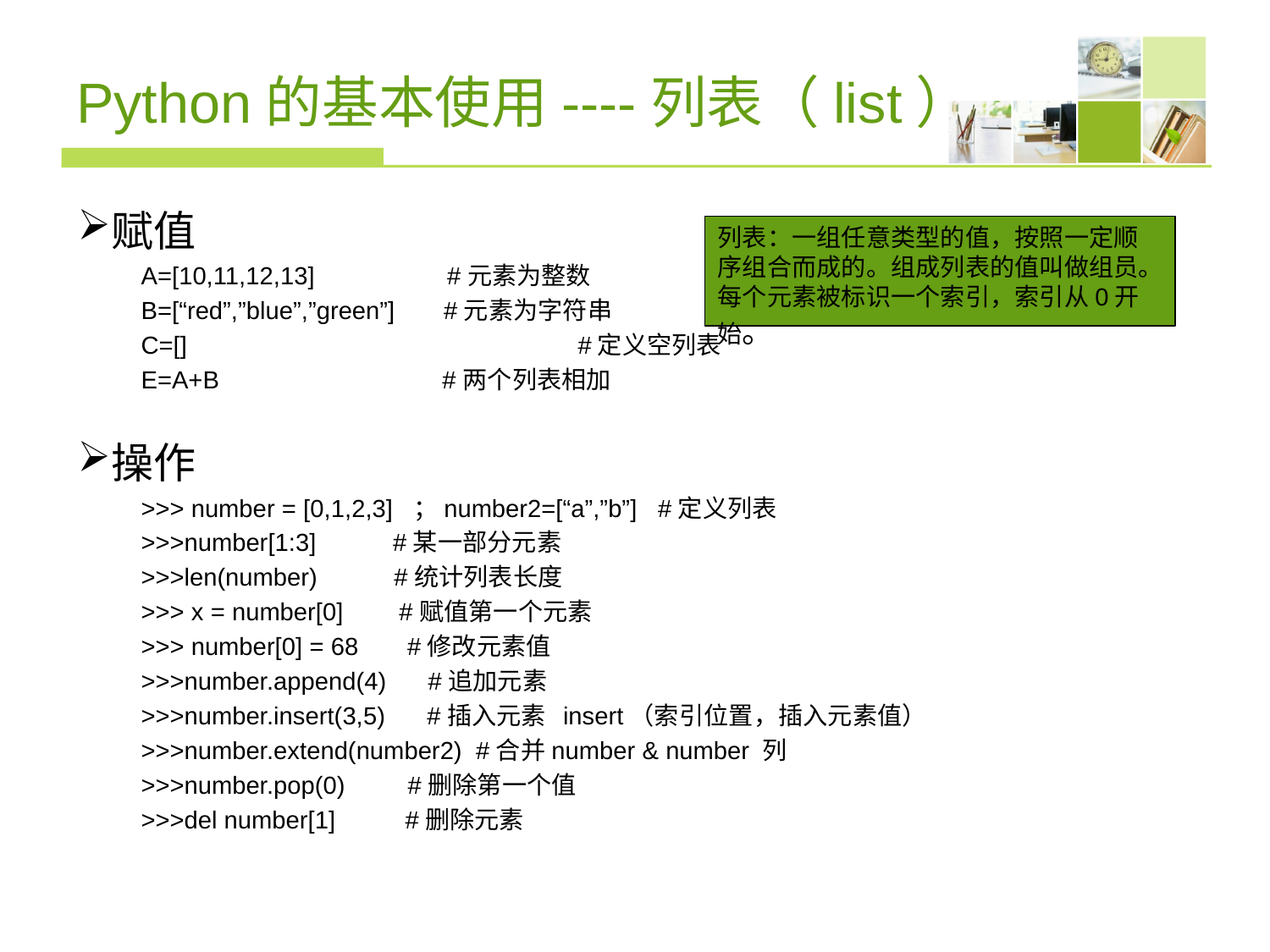

# Python的基本使用----列表（list）
赋值
A=[10,11,12,13]                   #元素为整数
B=[“red”,”blue”,”green”]       #元素为字符串
C=[]			        #定义空列表
E=A+B                                #两个列表相加

操作
>>> number = [0,1,2,3]  ；number2=[“a”,”b”]   #定义列表
>>>number[1:3]           #某一部分元素
>>>len(number)           #统计列表长度
>>> x = number[0]        #赋值第一个元素
>>> number[0] = 68       #修改元素值
>>>number.append(4)      #追加元素
>>>number.insert(3,5)      #插入元素  insert（索引位置，插入元素值）
>>>number.extend(number2)  #合并number & number 列
>>>number.pop(0)         #删除第一个值
>>>del number[1]          #删除元素

列表：一组任意类型的值，按照一定顺序组合而成的。组成列表的值叫做组员。每个元素被标识一个索引，索引从0开始。